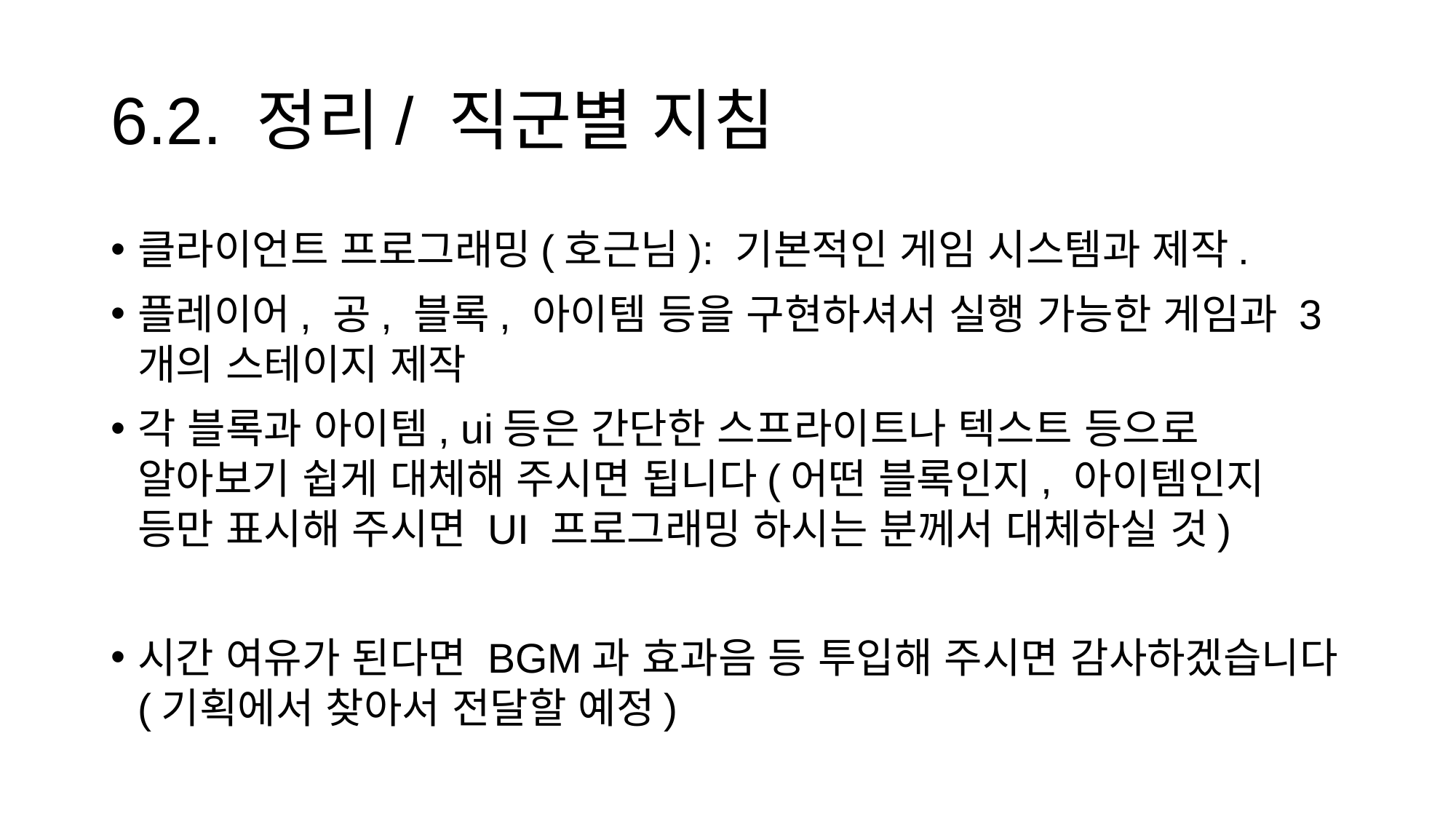

# 6.2. 정리/ 직군별 지침
클라이언트 프로그래밍(호근님): 기본적인 게임 시스템과 제작.
플레이어, 공, 블록, 아이템 등을 구현하셔서 실행 가능한 게임과 3개의 스테이지 제작
각 블록과 아이템, ui등은 간단한 스프라이트나 텍스트 등으로 알아보기 쉽게 대체해 주시면 됩니다(어떤 블록인지, 아이템인지 등만 표시해 주시면 UI 프로그래밍 하시는 분께서 대체하실 것)

시간 여유가 된다면 BGM과 효과음 등 투입해 주시면 감사하겠습니다(기획에서 찾아서 전달할 예정)